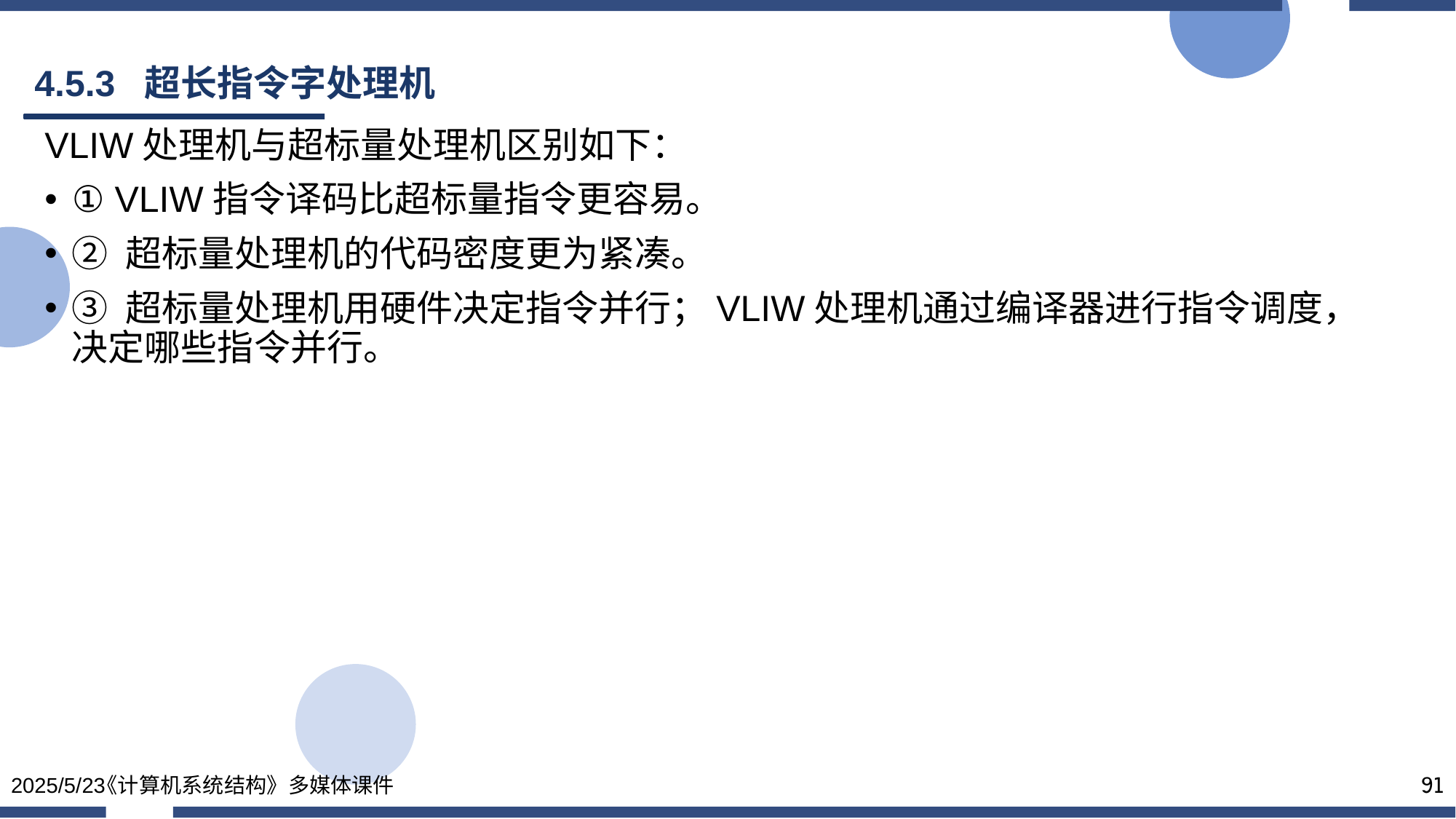

# 4.5.3  超长指令字处理机
VLIW处理机与超标量处理机区别如下：
① VLIW指令译码比超标量指令更容易。
② 超标量处理机的代码密度更为紧凑。
③ 超标量处理机用硬件决定指令并行；VLIW处理机通过编译器进行指令调度，决定哪些指令并行。
2025/5/23
《计算机系统结构》多媒体课件
91